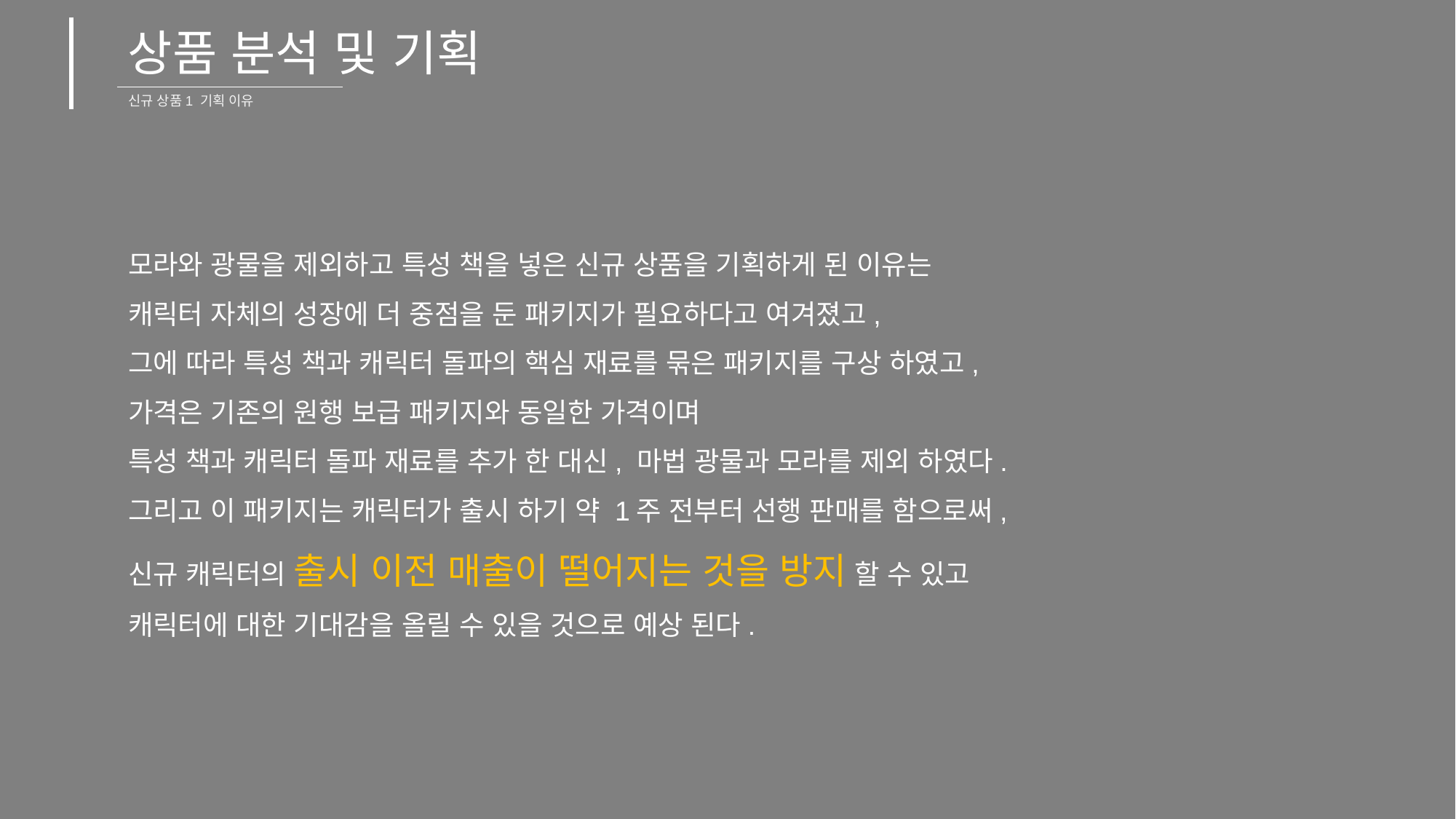

상품 분석 및 기획
신규 상품1 기획 이유
모라와 광물을 제외하고 특성 책을 넣은 신규 상품을 기획하게 된 이유는
캐릭터 자체의 성장에 더 중점을 둔 패키지가 필요하다고 여겨졌고,
그에 따라 특성 책과 캐릭터 돌파의 핵심 재료를 묶은 패키지를 구상 하였고,
가격은 기존의 원행 보급 패키지와 동일한 가격이며
특성 책과 캐릭터 돌파 재료를 추가 한 대신, 마법 광물과 모라를 제외 하였다.
그리고 이 패키지는 캐릭터가 출시 하기 약 1주 전부터 선행 판매를 함으로써,
신규 캐릭터의 출시 이전 매출이 떨어지는 것을 방지 할 수 있고
캐릭터에 대한 기대감을 올릴 수 있을 것으로 예상 된다.